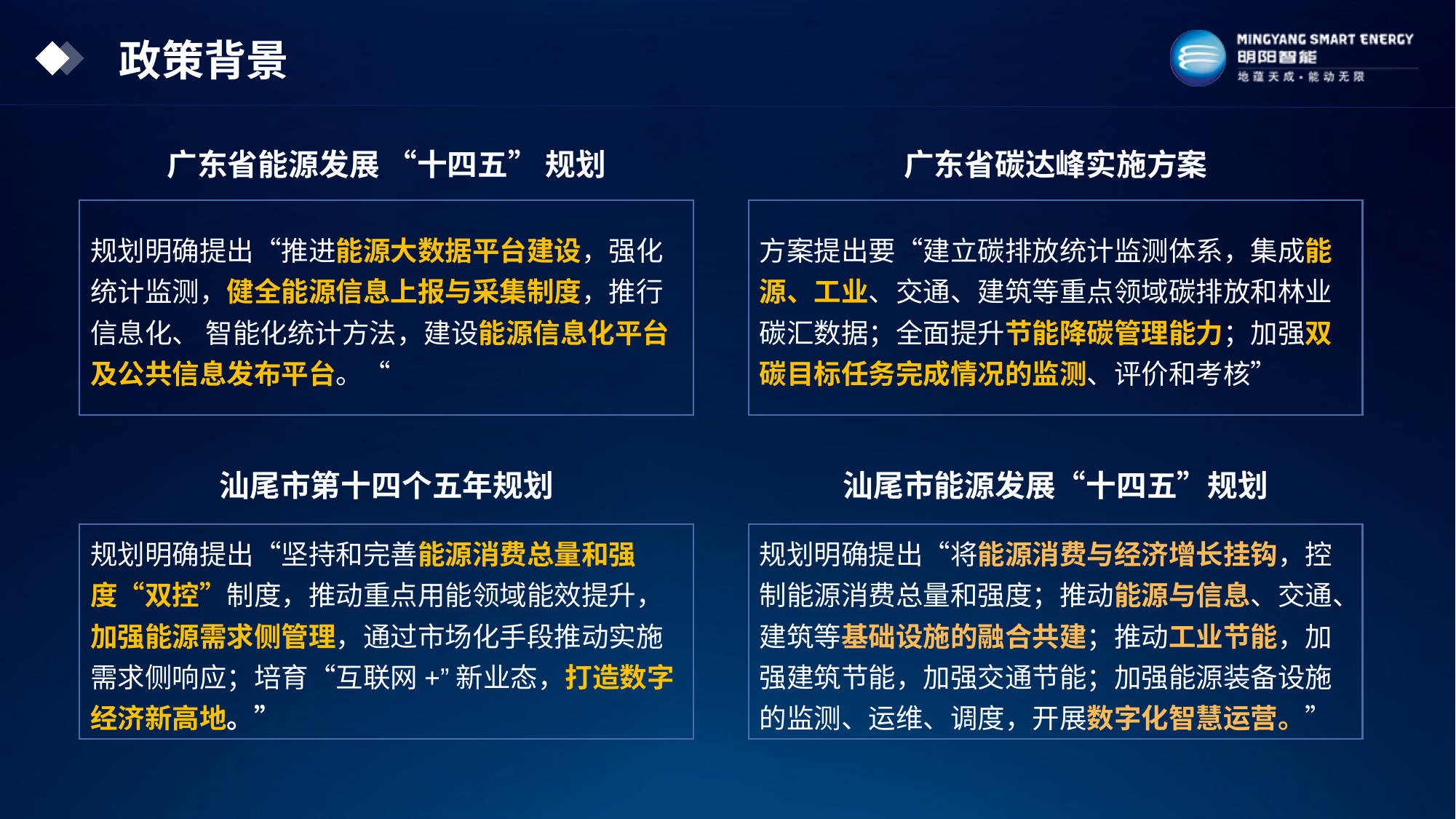

政策背景
广东省能源发展 “十四五” 规划
广东省碳达峰实施方案
规划明确提出“推进能源大数据平台建设，强化统计监测，健全能源信息上报与采集制度，推行信息化、 智能化统计方法，建设能源信息化平台及公共信息发布平台。“
方案提出要“建立碳排放统计监测体系，集成能源、工业、交通、建筑等重点领域碳排放和林业碳汇数据；全面提升节能降碳管理能力；加强双碳目标任务完成情况的监测、评价和考核”
汕尾市第十四个五年规划
汕尾市能源发展“十四五”规划
规划明确提出“坚持和完善能源消费总量和强
度“双控”制度，推动重点用能领域能效提升，加强能源需求侧管理，通过市场化手段推动实施需求侧响应；培育“互联网+”新业态，打造数字经济新高地。”
规划明确提出“将能源消费与经济增长挂钩，控制能源消费总量和强度；推动能源与信息、交通、建筑等基础设施的融合共建；推动工业节能，加强建筑节能，加强交通节能；加强能源装备设施的监测、运维、调度，开展数字化智慧运营。”